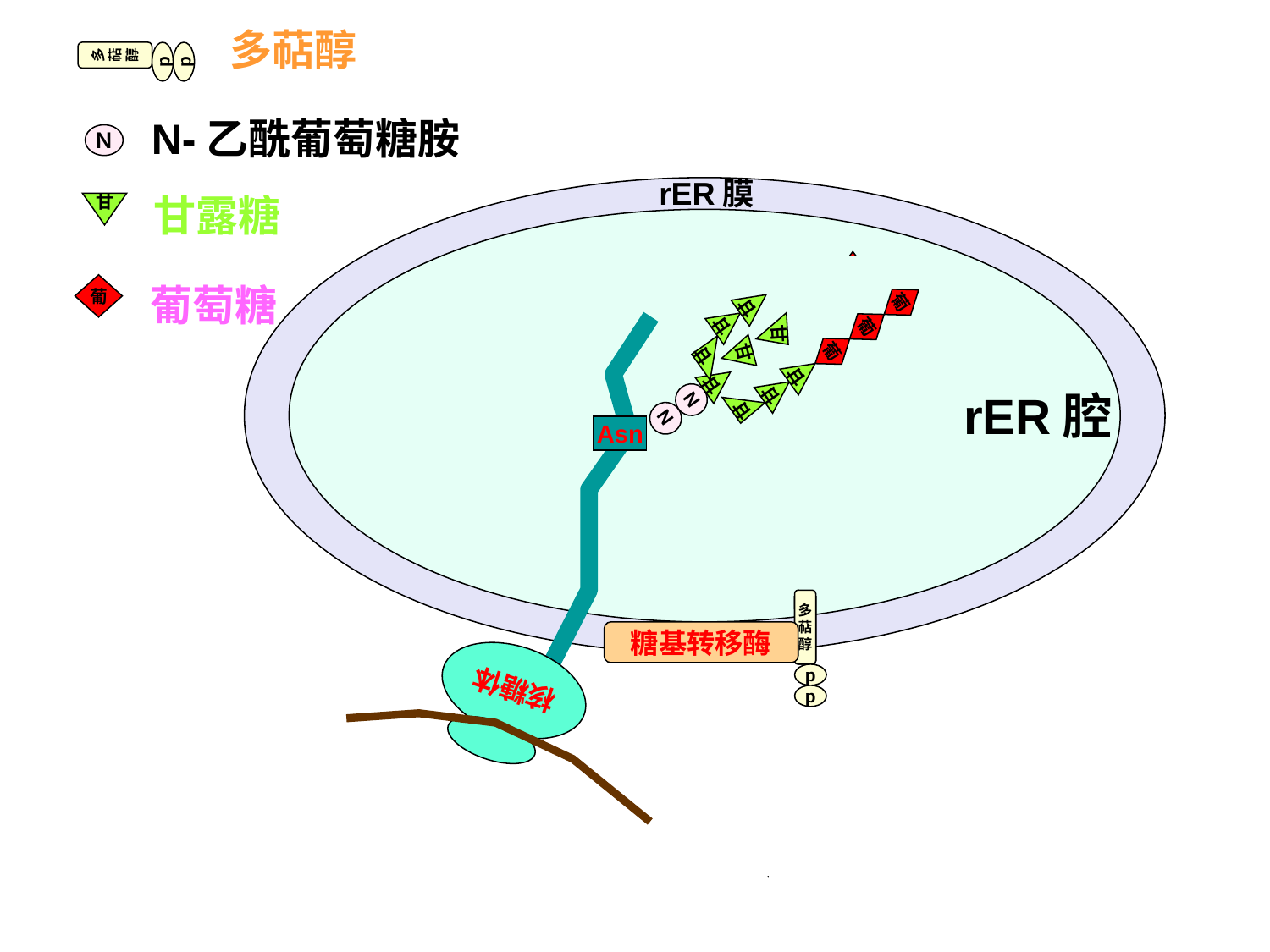

多
萜
醇
p
p
多萜醇
N-乙酰葡萄糖胺
Ｎ
rER膜

甘露糖
甘
葡
葡
葡

葡萄糖
葡
葡
葡
葡
甘
甘
甘
甘
甘
甘
甘
甘
Ｎ
甘
Ｎ

Asn
甘
甘
甘
甘
甘
Ｎ
Ｎ
多
萜
醇
p
p
甘
甘
　rER腔
甘
甘
多
萜
醇
p
p
多
萜
醇
p
p
糖基转移酶

核糖体

Ｎ
Ｎ
甘
甘
甘
甘
甘